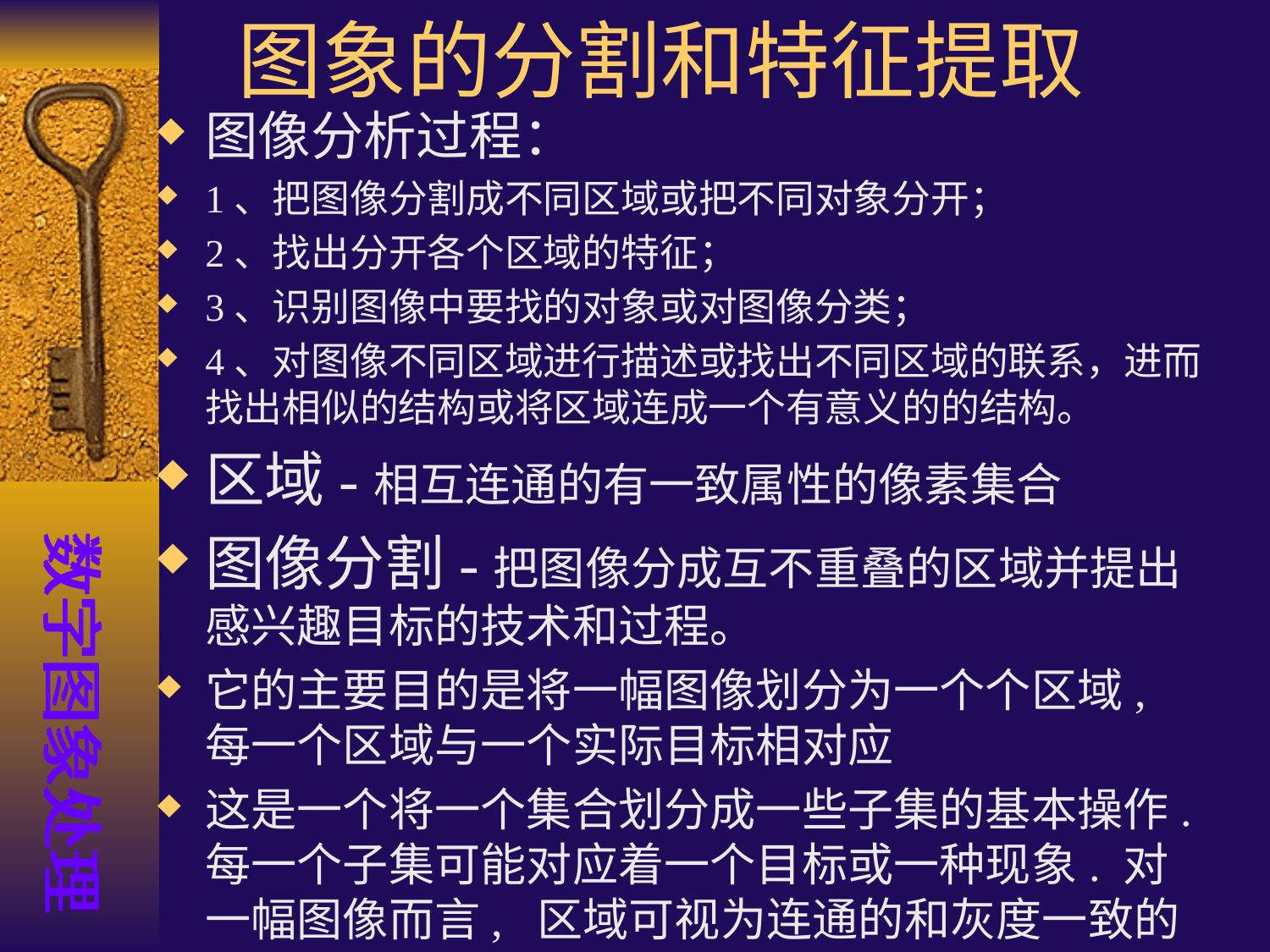

图象的分割和特征提取
图像分析过程：
1、把图像分割成不同区域或把不同对象分开；
2、找出分开各个区域的特征；
3、识别图像中要找的对象或对图像分类；
4、对图像不同区域进行描述或找出不同区域的联系，进而找出相似的结构或将区域连成一个有意义的的结构。
区域-相互连通的有一致属性的像素集合
图像分割-把图像分成互不重叠的区域并提出感兴趣目标的技术和过程。
它的主要目的是将一幅图像划分为一个个区域, 每一个区域与一个实际目标相对应
这是一个将一个集合划分成一些子集的基本操作. 每一个子集可能对应着一个目标或一种现象. 对一幅图像而言,  区域可视为连通的和灰度一致的片区

数字图象处理
数字图象处理